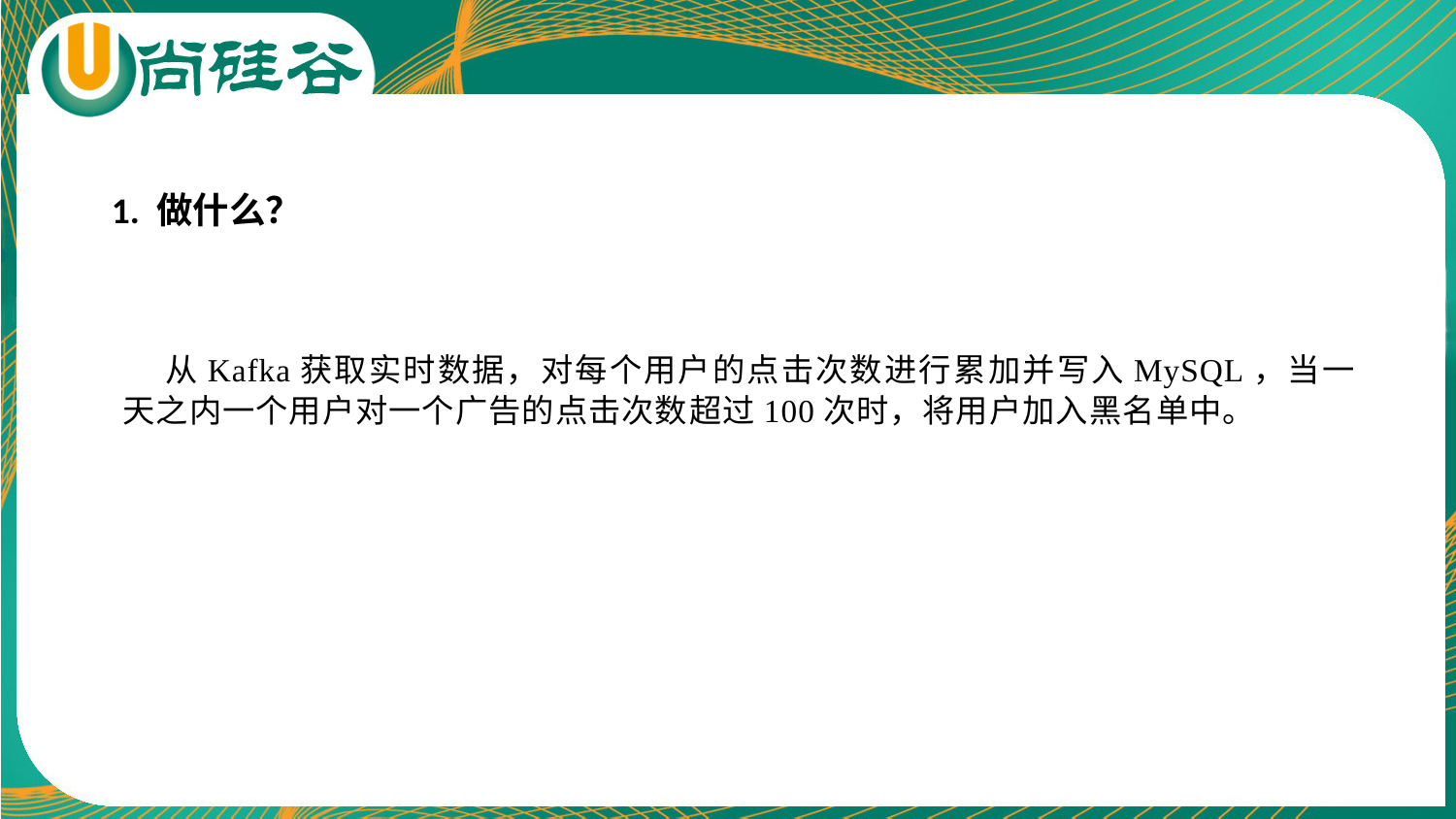

1. 做什么？
从Kafka获取实时数据，对每个用户的点击次数进行累加并写入MySQL，当一天之内一个用户对一个广告的点击次数超过100次时，将用户加入黑名单中。